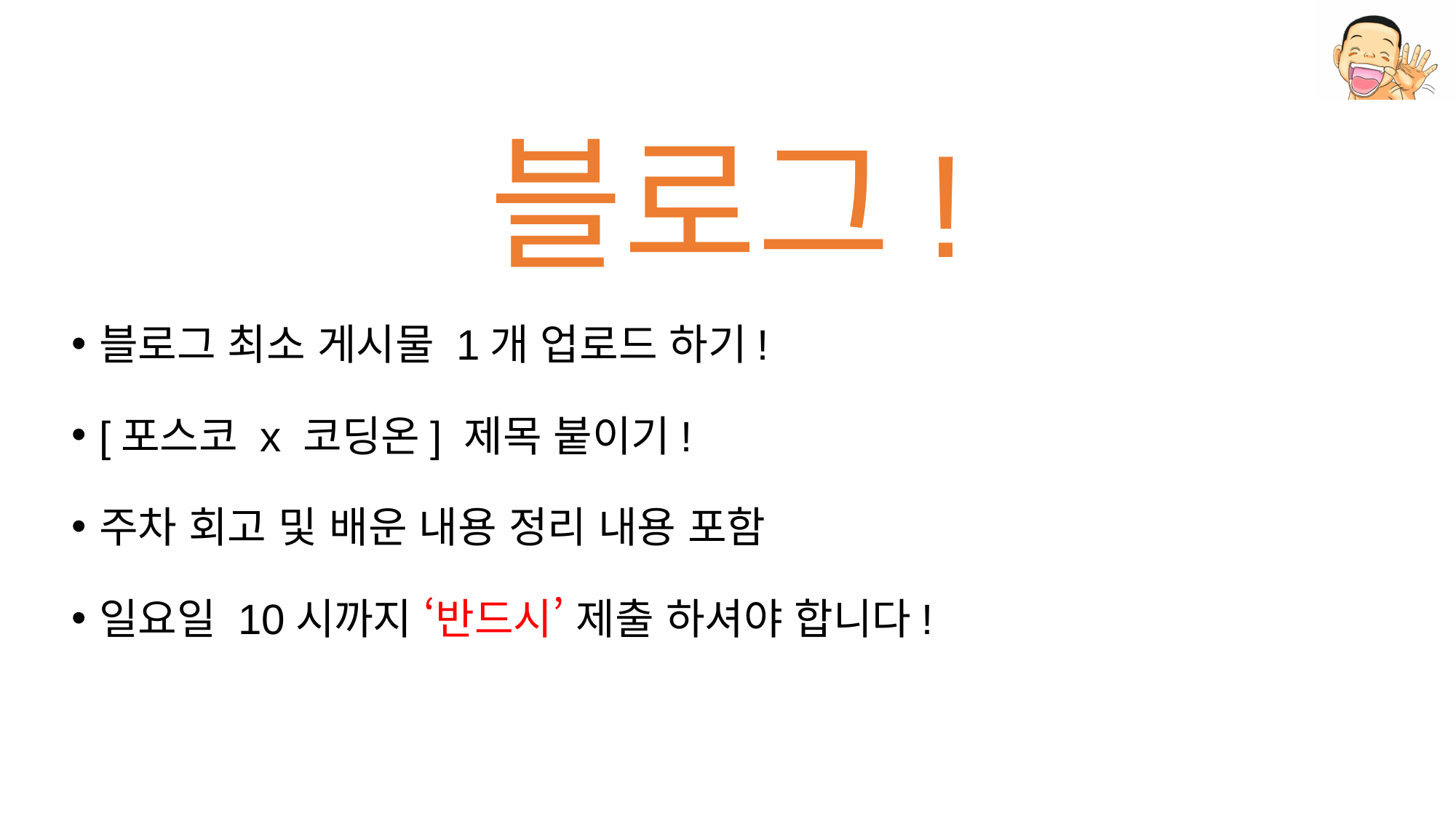

블로그!
블로그 최소 게시물 1개 업로드 하기!
[포스코 x 코딩온] 제목 붙이기!
주차 회고 및 배운 내용 정리 내용 포함
일요일 10시까지 ‘반드시’ 제출 하셔야 합니다!